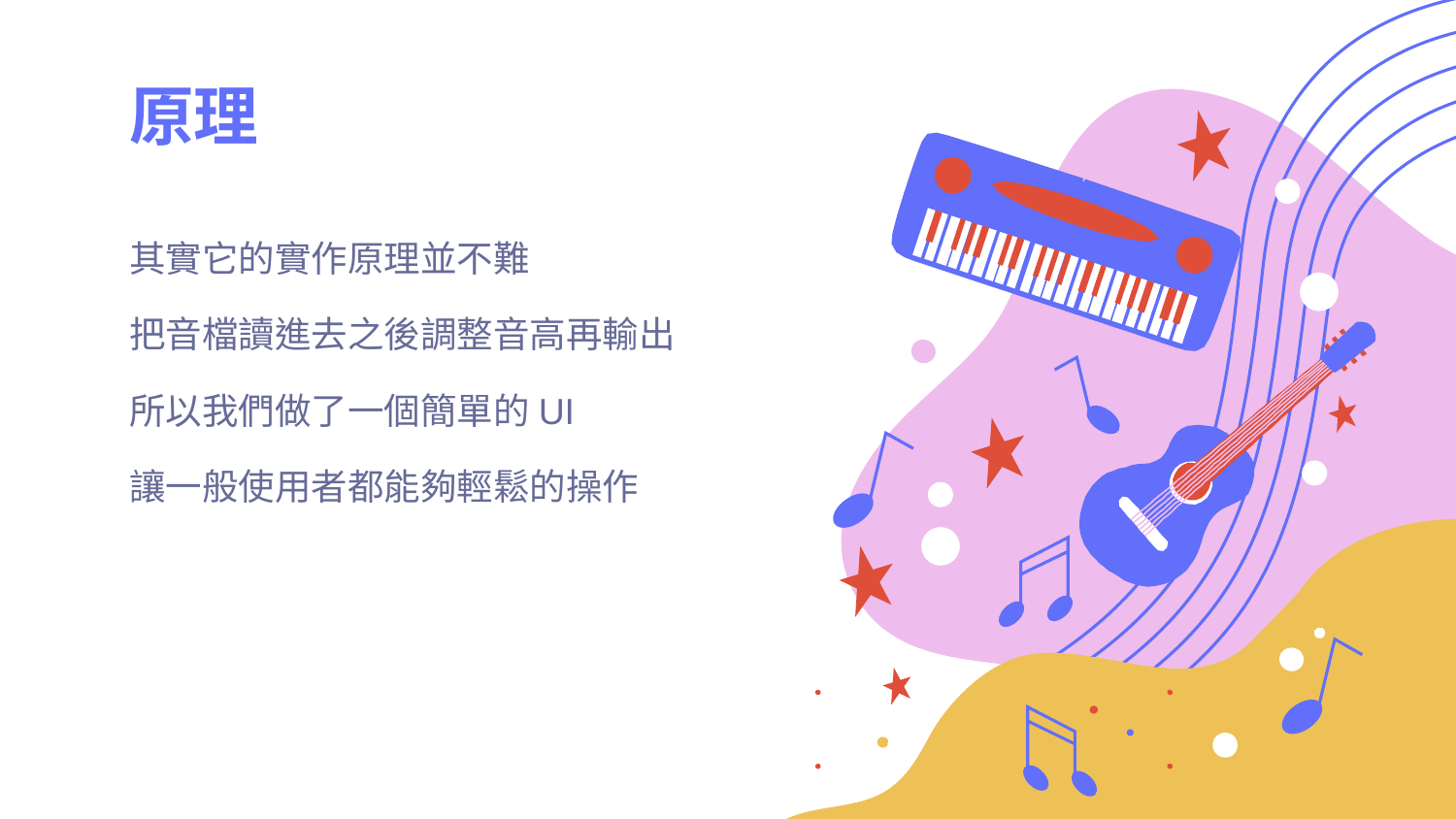

# 原理

其實它的實作原理並不難
把音檔讀進去之後調整音高再輸出
所以我們做了一個簡單的UI
讓一般使用者都能夠輕鬆的操作